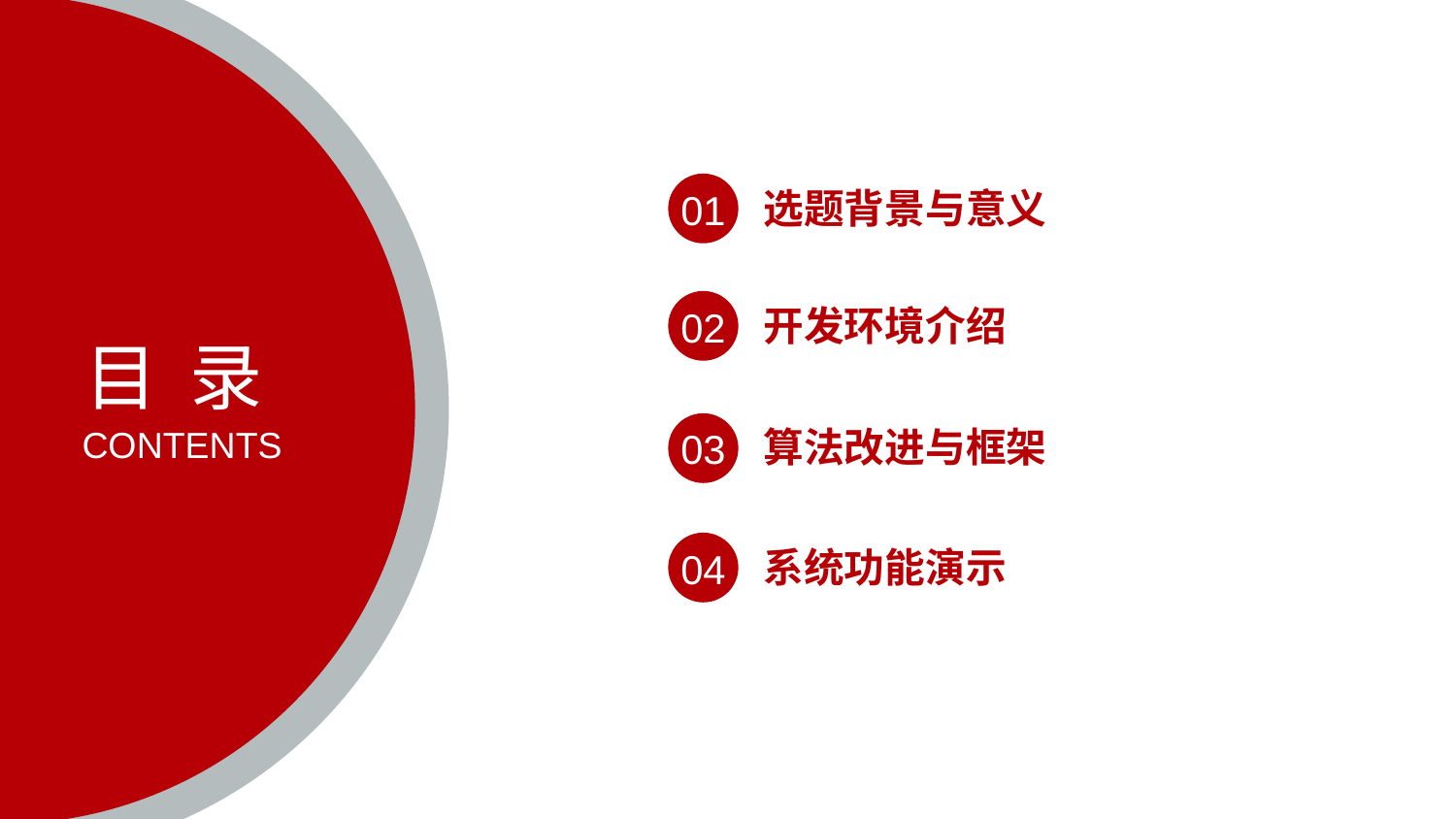

选题背景与意义
01

开发环境介绍
02
目  录

算法改进与框架
03
CONTENTS

系统功能演示
04